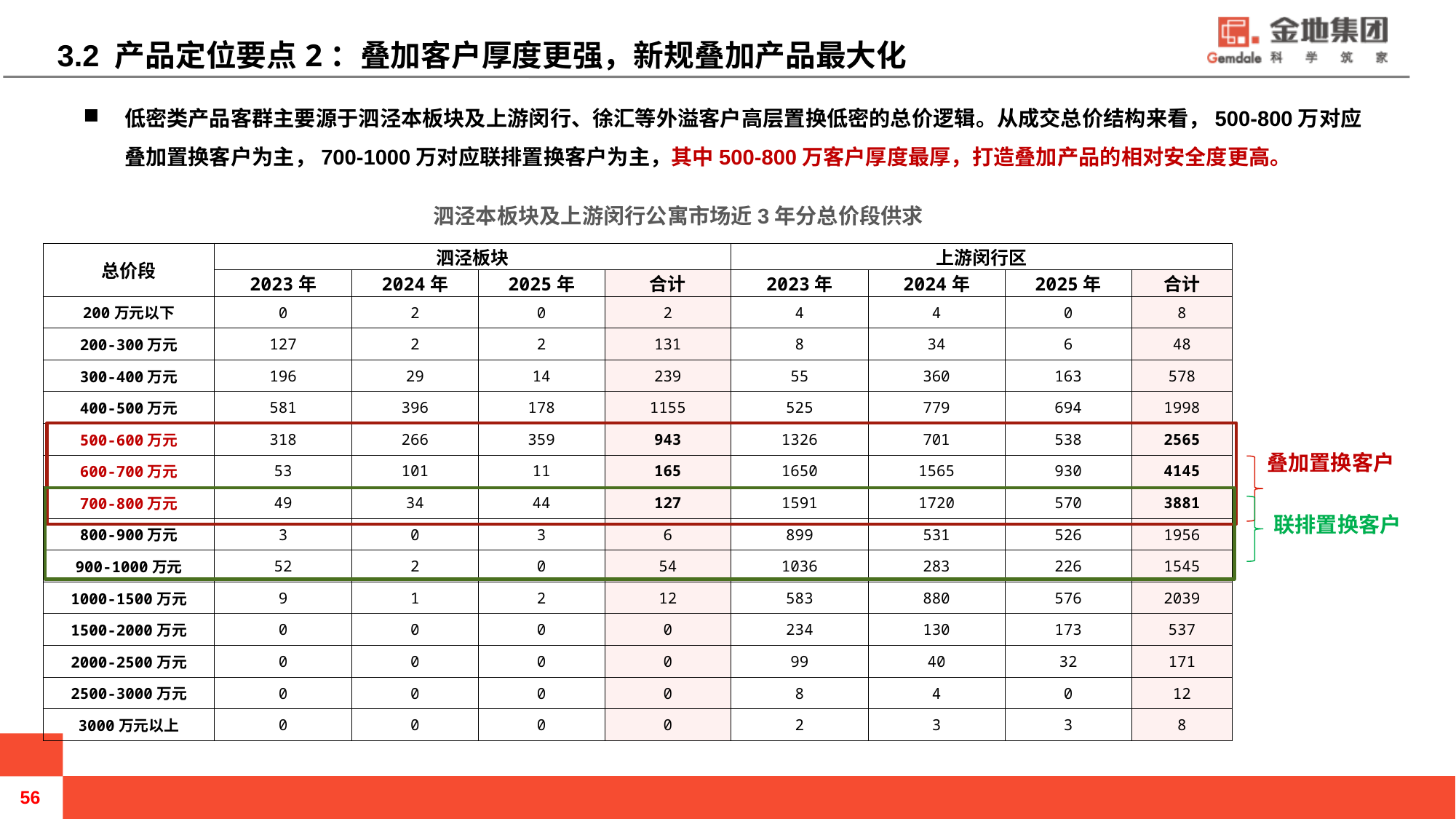

# 3.2 产品定位要点2：叠加客户厚度更强，新规叠加产品最大化
低密类产品客群主要源于泗泾本板块及上游闵行、徐汇等外溢客户高层置换低密的总价逻辑。从成交总价结构来看，500-800万对应叠加置换客户为主，700-1000万对应联排置换客户为主，其中500-800万客户厚度最厚，打造叠加产品的相对安全度更高。
泗泾本板块及上游闵行公寓市场近3年分总价段供求
| 总价段 | 泗泾板块 |  |  |  | 上游闵行区 |  |  |  |
| --- | --- | --- | --- | --- | --- | --- | --- | --- |
|  | 2023年 | 2024年 | 2025年 | 合计 | 2023年 | 2024年 | 2025年 | 合计 |
| 200万元以下 | 0 | 2 | 0 | 2 | 4 | 4 | 0 | 8 |
| 200-300万元 | 127 | 2 | 2 | 131 | 8 | 34 | 6 | 48 |
| 300-400万元 | 196 | 29 | 14 | 239 | 55 | 360 | 163 | 578 |
| 400-500万元 | 581 | 396 | 178 | 1155 | 525 | 779 | 694 | 1998 |
| 500-600万元 | 318 | 266 | 359 | 943 | 1326 | 701 | 538 | 2565 |
| 600-700万元 | 53 | 101 | 11 | 165 | 1650 | 1565 | 930 | 4145 |
| 700-800万元 | 49 | 34 | 44 | 127 | 1591 | 1720 | 570 | 3881 |
| 800-900万元 | 3 | 0 | 3 | 6 | 899 | 531 | 526 | 1956 |
| 900-1000万元 | 52 | 2 | 0 | 54 | 1036 | 283 | 226 | 1545 |
| 1000-1500万元 | 9 | 1 | 2 | 12 | 583 | 880 | 576 | 2039 |
| 1500-2000万元 | 0 | 0 | 0 | 0 | 234 | 130 | 173 | 537 |
| 2000-2500万元 | 0 | 0 | 0 | 0 | 99 | 40 | 32 | 171 |
| 2500-3000万元 | 0 | 0 | 0 | 0 | 8 | 4 | 0 | 12 |
| 3000万元以上 | 0 | 0 | 0 | 0 | 2 | 3 | 3 | 8 |

叠加置换客户

联排置换客户